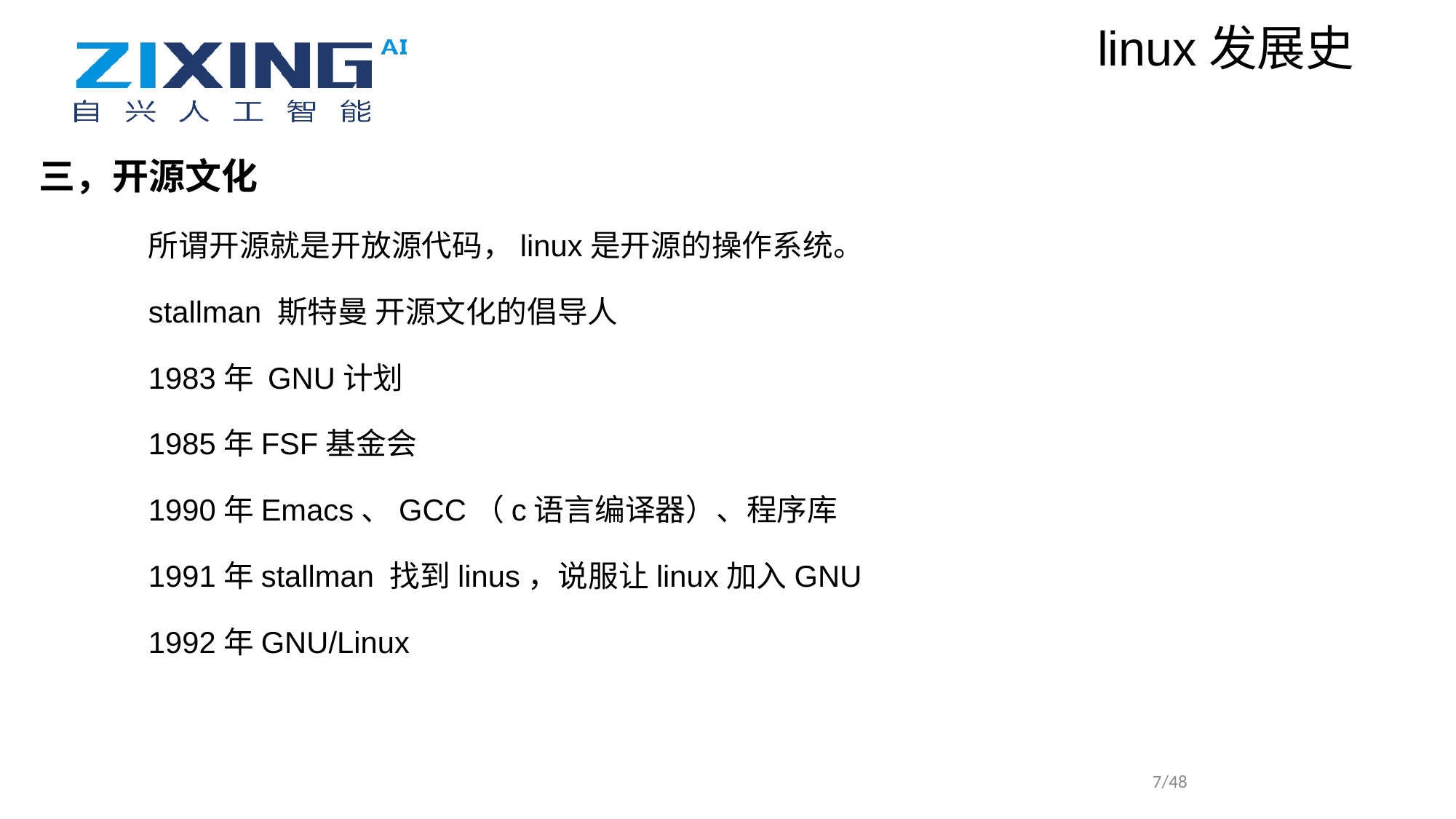

linux发展史
三，开源文化
	所谓开源就是开放源代码，linux是开源的操作系统。
	stallman 斯特曼 开源文化的倡导人
	1983年 GNU计划
	1985年FSF基金会
	1990年Emacs、GCC（c语言编译器）、程序库
	1991年stallman 找到linus，说服让linux加入GNU
	1992年GNU/Linux

7/48